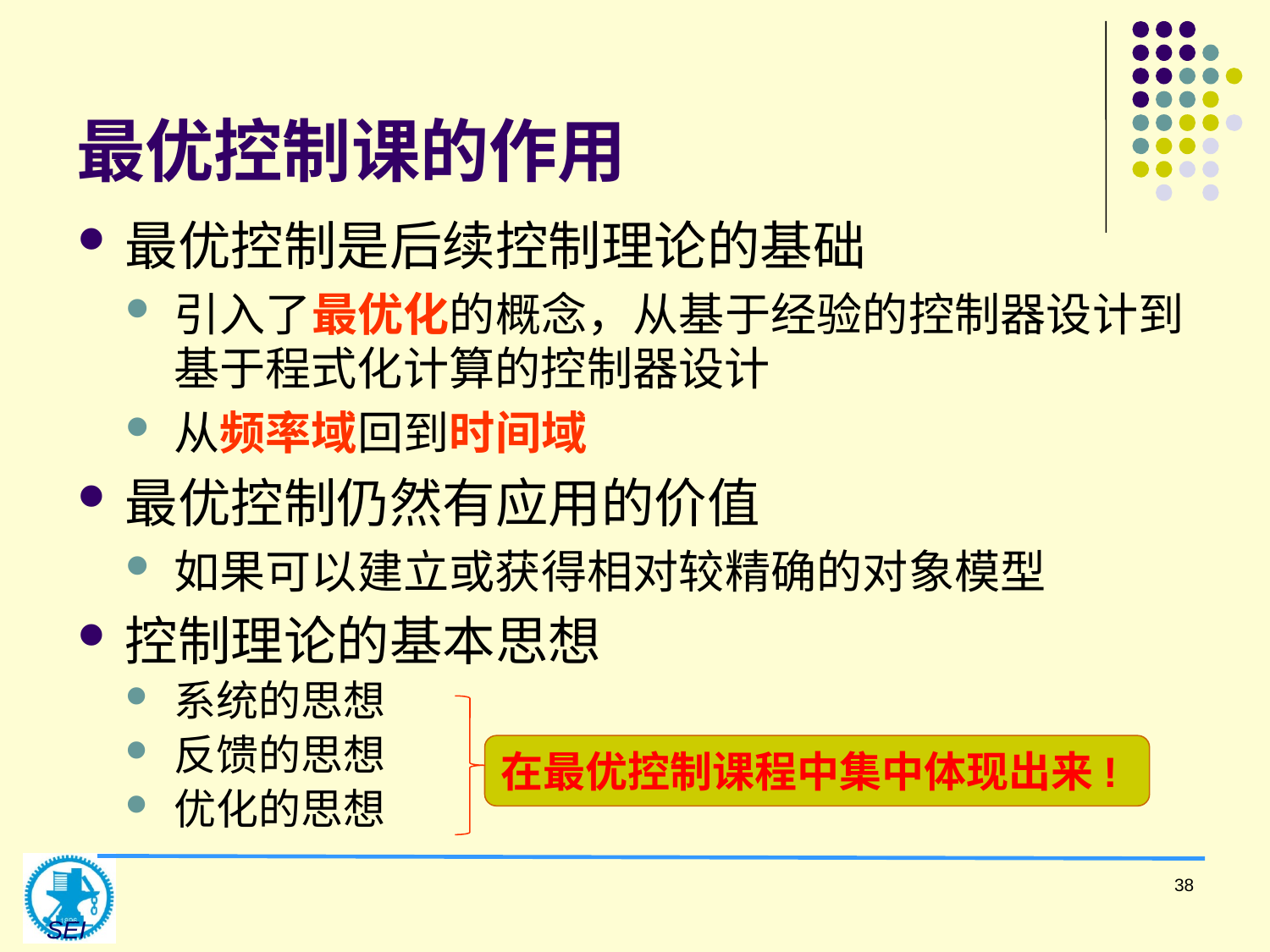

# 最优控制课的作用
最优控制是后续控制理论的基础
引入了最优化的概念，从基于经验的控制器设计到基于程式化计算的控制器设计
从频率域回到时间域
最优控制仍然有应用的价值
如果可以建立或获得相对较精确的对象模型
控制理论的基本思想
系统的思想
反馈的思想
优化的思想

在最优控制课程中集中体现出来!
38